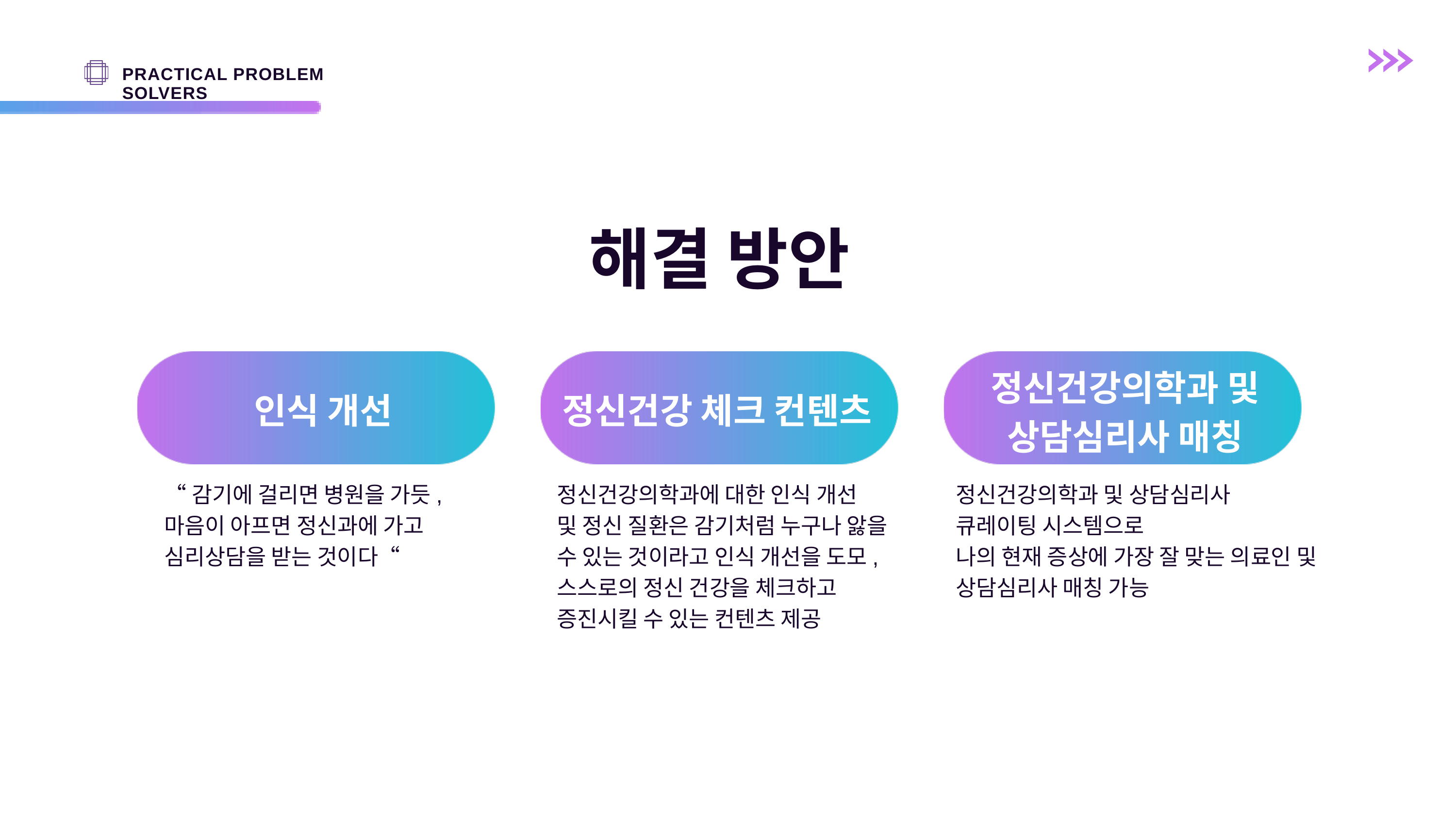

PRACTICAL PROBLEM SOLVERS

해결 방안

정신건강의학과 및
상담심리사 매칭
인식 개선
정신건강 체크 컨텐츠
“감기에 걸리면 병원을 가듯,
마음이 아프면 정신과에 가고 심리상담을 받는 것이다“
정신건강의학과에 대한 인식 개선
및 정신 질환은 감기처럼 누구나 앓을
수 있는 것이라고 인식 개선을 도모,
스스로의 정신 건강을 체크하고 증진시킬 수 있는 컨텐츠 제공
정신건강의학과 및 상담심리사
큐레이팅 시스템으로
나의 현재 증상에 가장 잘 맞는 의료인 및 상담심리사 매칭 가능